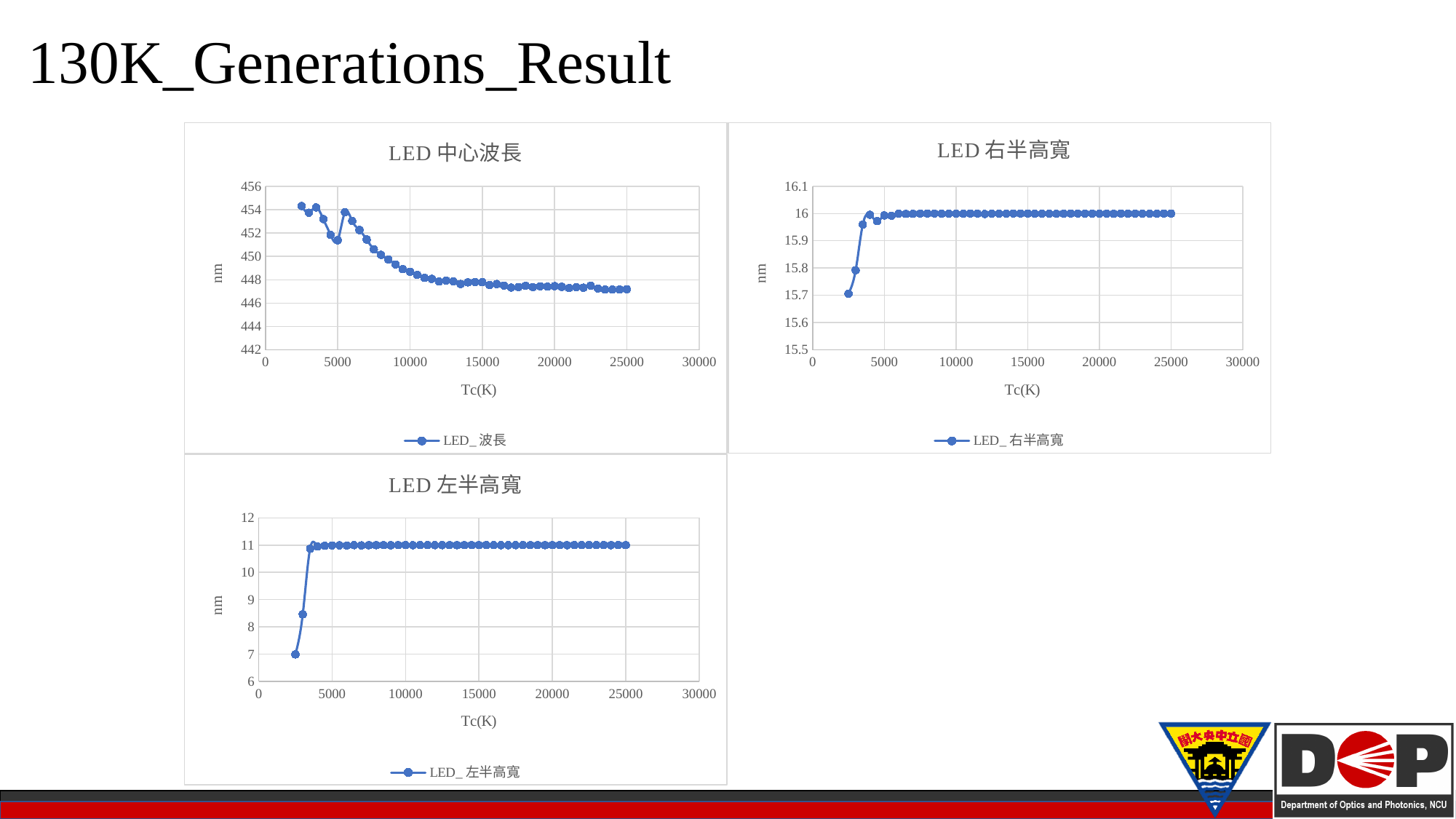

130K_Generations_Result

### Chart: LED中心波長

| Category | LED_波長 |  |
|---|---|---|

### Chart: LED右半高寬

| Category | LED_右半高寬 |  |
|---|---|---|

### Chart: LED左半高寬

| Category | LED_左半高寬 |  |
|---|---|---|